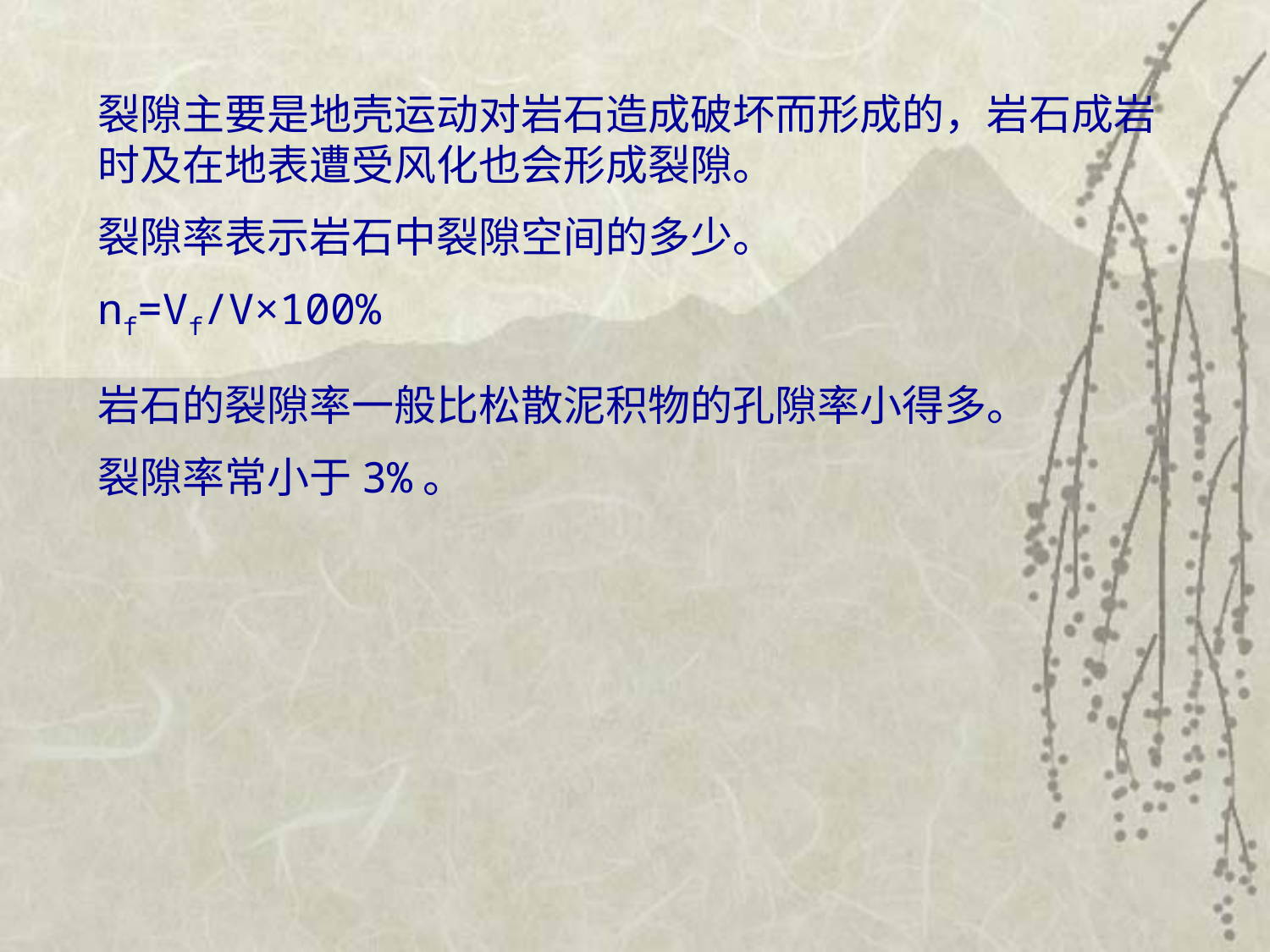

裂隙主要是地壳运动对岩石造成破坏而形成的，岩石成岩时及在地表遭受风化也会形成裂隙。
裂隙率表示岩石中裂隙空间的多少。
nf=Vf/V×100%
岩石的裂隙率一般比松散泥积物的孔隙率小得多。
裂隙率常小于3%。